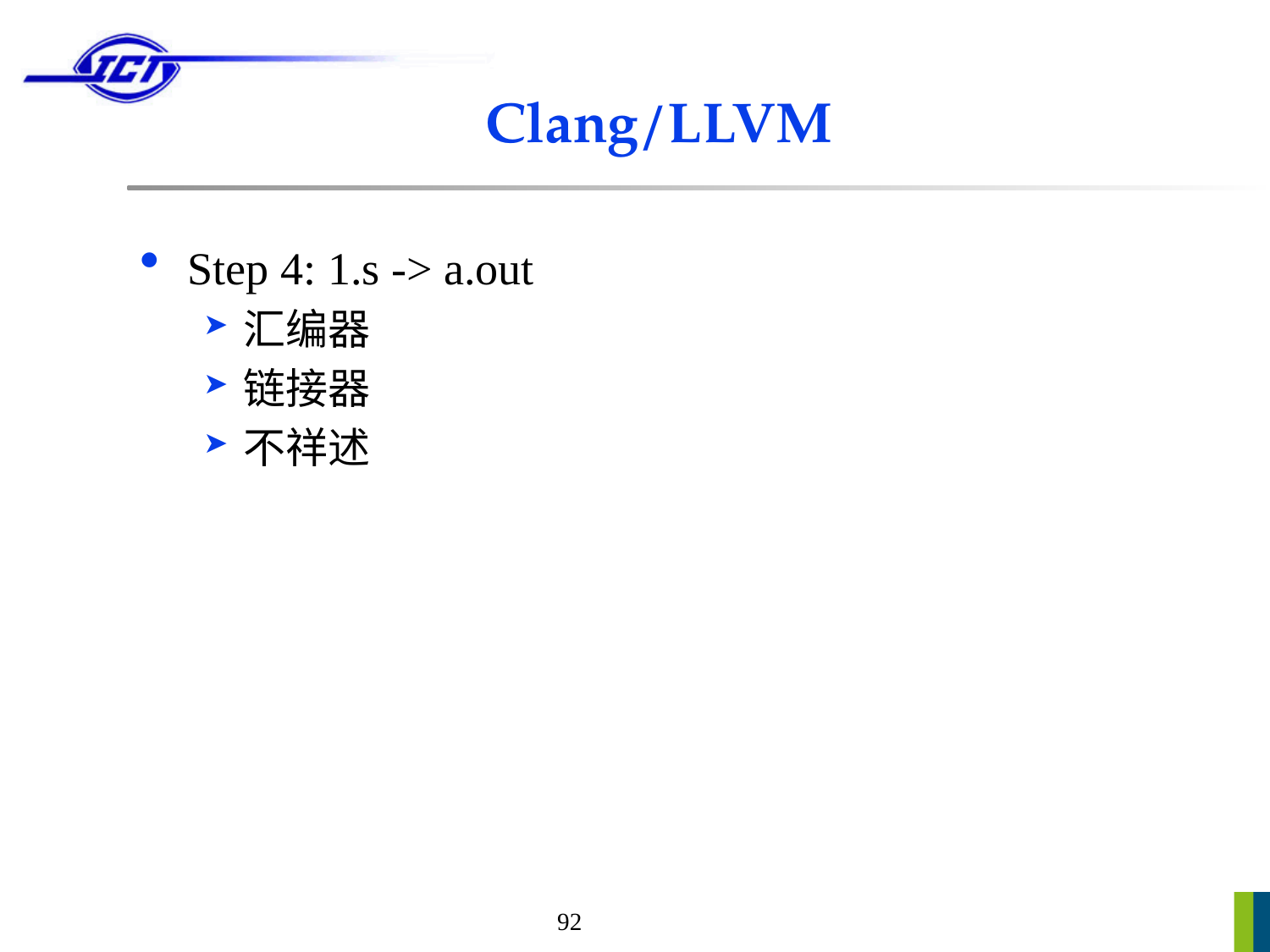

# Clang/LLVM
Step 4: 1.s -> a.out
汇编器
链接器
不祥述